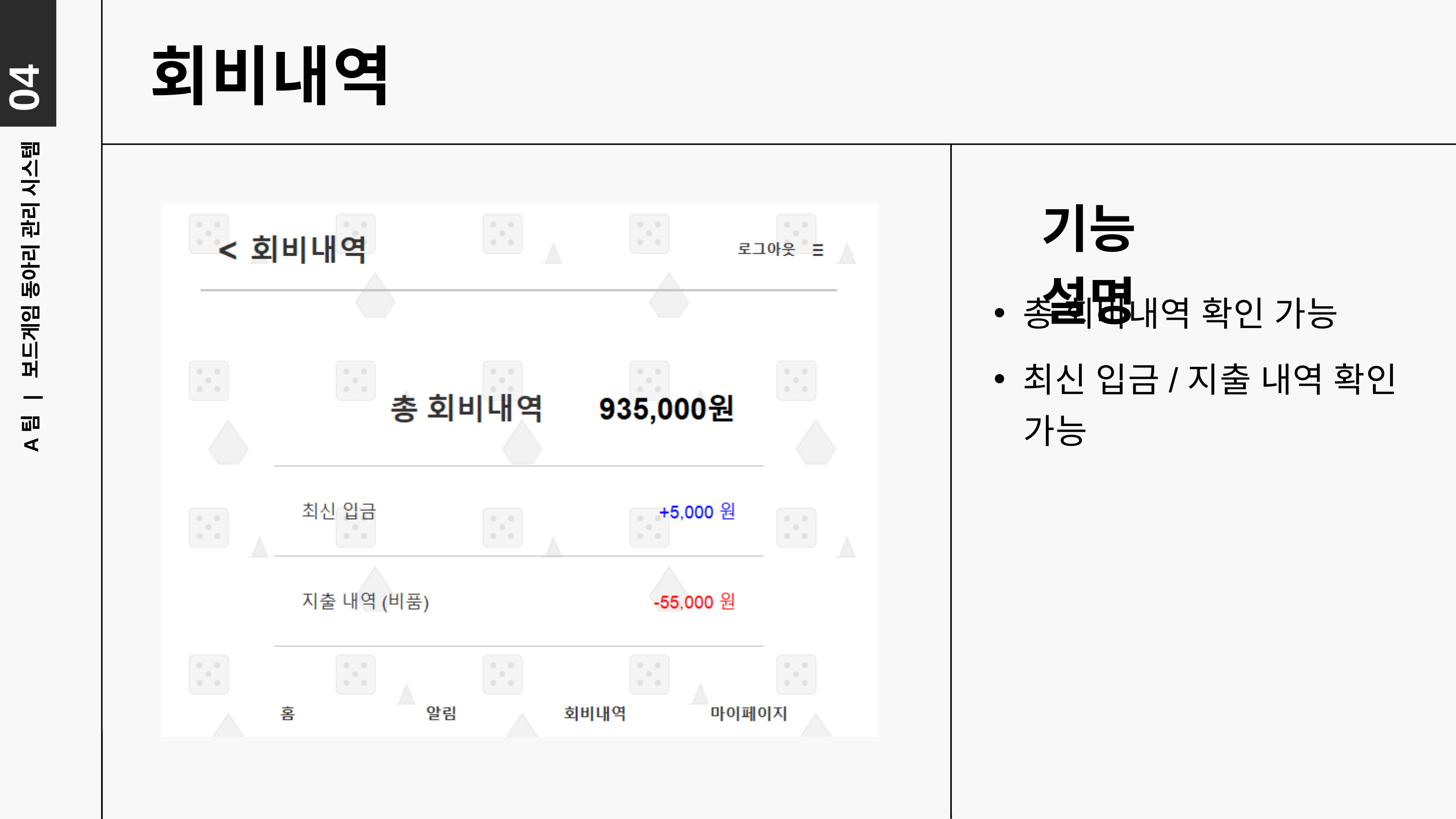

04

회비내역

기능 설명

총 회비내역 확인 가능
A팀  |  보드게임 동아리 관리 시스템
최신 입금/지출 내역 확인
      가능